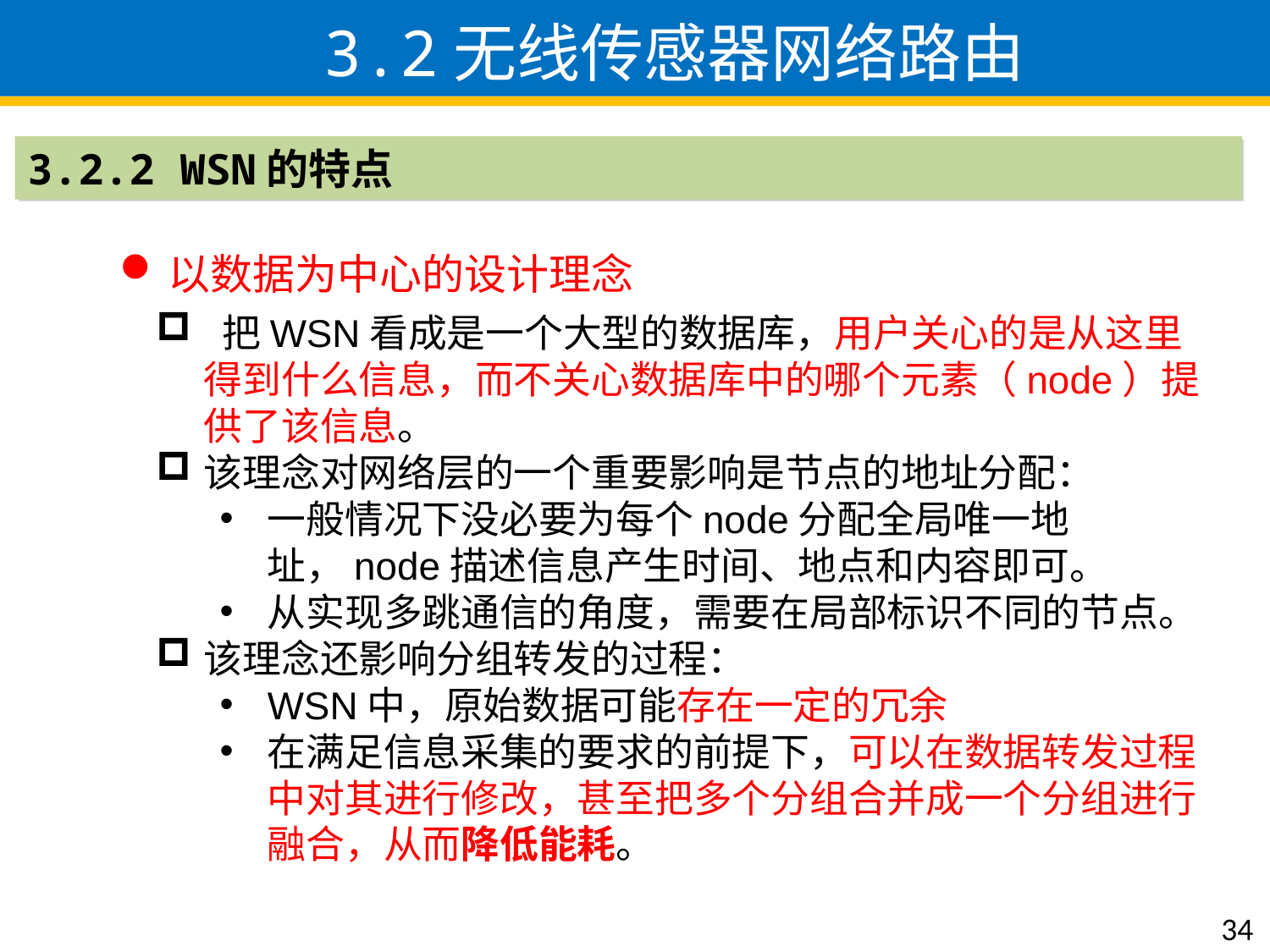

3.2无线传感器网络路由
3.2.2 WSN的特点
以数据为中心的设计理念
 把WSN看成是一个大型的数据库，用户关心的是从这里得到什么信息，而不关心数据库中的哪个元素（node）提供了该信息。
该理念对网络层的一个重要影响是节点的地址分配：
一般情况下没必要为每个node分配全局唯一地址，node描述信息产生时间、地点和内容即可。
从实现多跳通信的角度，需要在局部标识不同的节点。
该理念还影响分组转发的过程：
WSN中，原始数据可能存在一定的冗余
在满足信息采集的要求的前提下，可以在数据转发过程中对其进行修改，甚至把多个分组合并成一个分组进行融合，从而降低能耗。
34